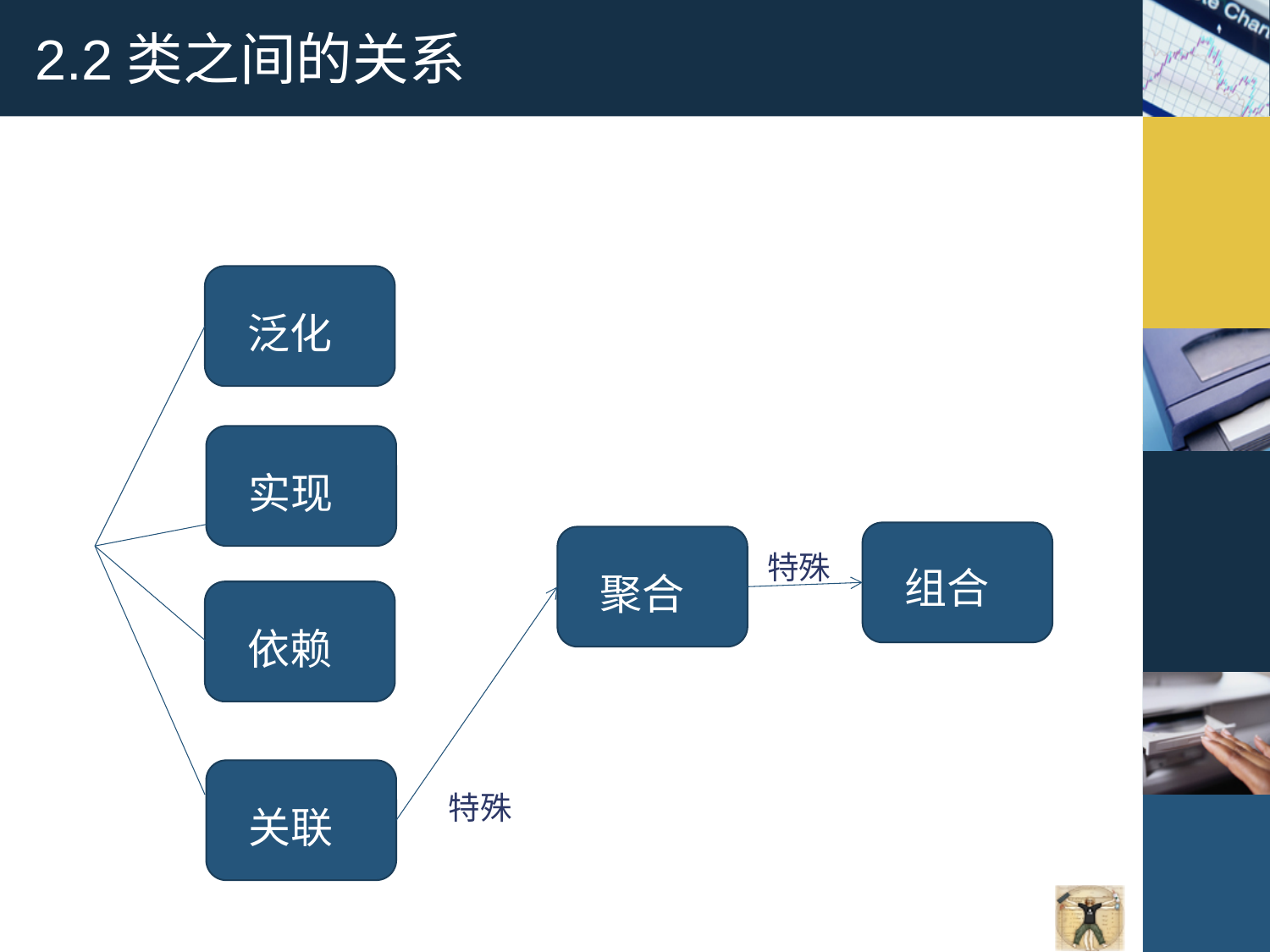

# 2.2类之间的关系

泛化

实现

特殊
组合
聚合

依赖

特殊
关联